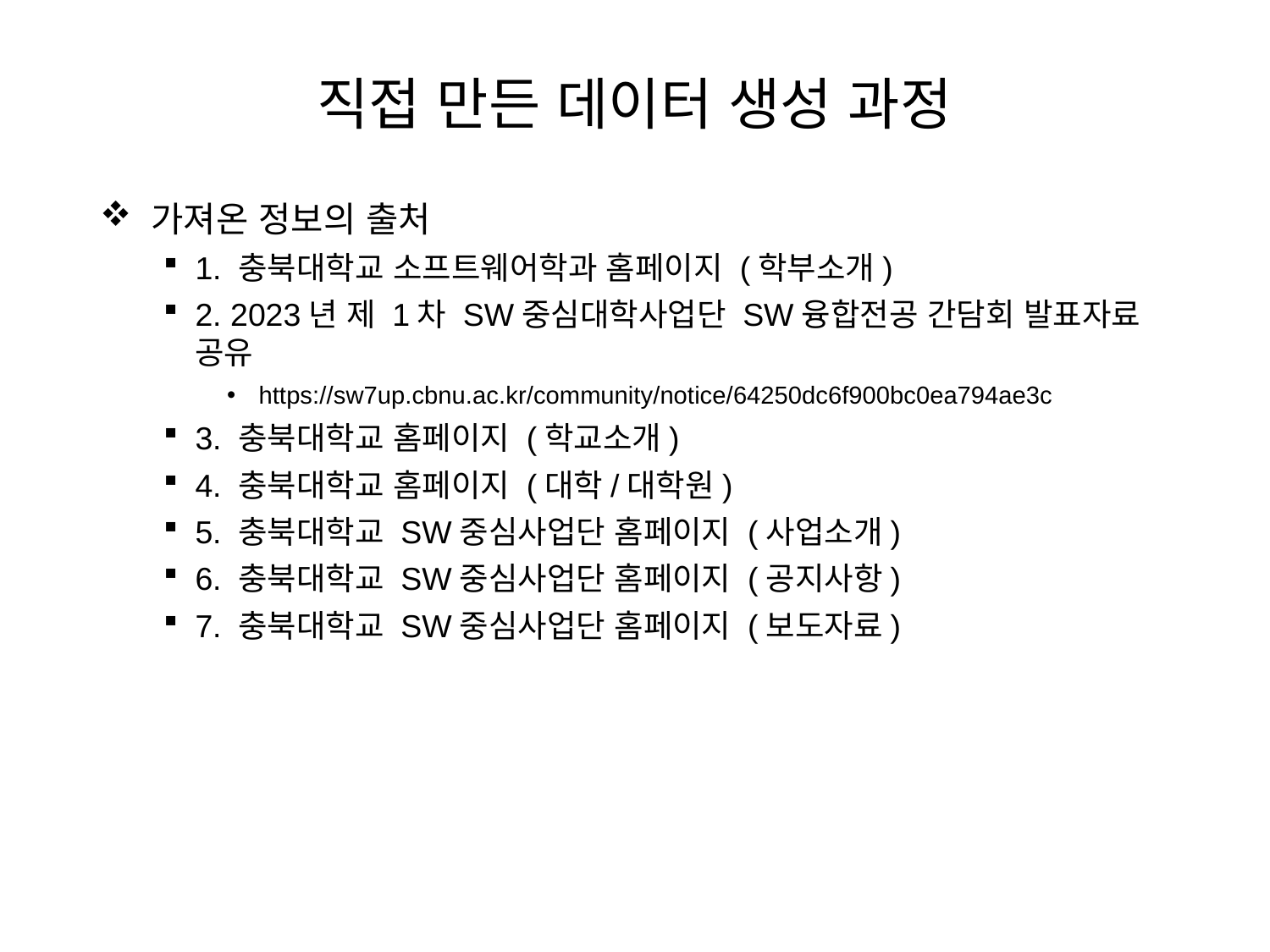

# 직접 만든 데이터 생성 과정
 가져온 정보의 출처
1. 충북대학교 소프트웨어학과 홈페이지 (학부소개)
2. 2023년 제 1차 SW중심대학사업단 SW융합전공 간담회 발표자료 공유
https://sw7up.cbnu.ac.kr/community/notice/64250dc6f900bc0ea794ae3c
3. 충북대학교 홈페이지 (학교소개)
4. 충북대학교 홈페이지 (대학/대학원)
5. 충북대학교 SW중심사업단 홈페이지 (사업소개)
6. 충북대학교 SW중심사업단 홈페이지 (공지사항)
7. 충북대학교 SW중심사업단 홈페이지 (보도자료)